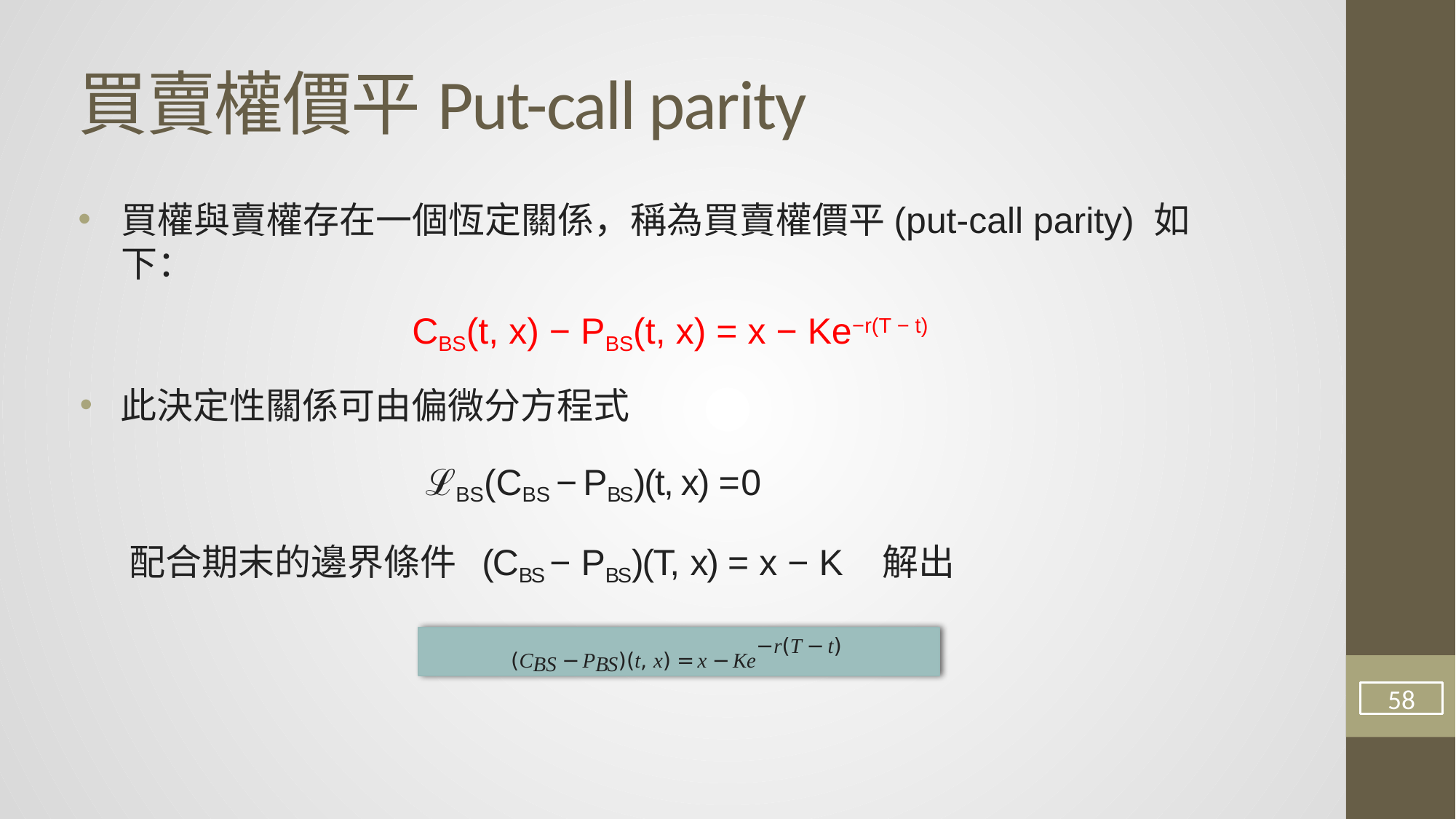

# 買賣權價平Put-call parity
買權與賣權存在一個恆定關係，稱為買賣權價平(put-call parity) 如下：

此決定性關係可由偏微分⽅程式

 ℒBS(CBS − PBS)(t, x) = 0

     配合期末的邊界條件  (CBS − PBS)(T, x) = x − K   解出
CBS(t, x) − PBS(t, x) = x − Ke−r(T − t)
(CBS − PBS)(t, x) = x − Ke−r(T − t)
58